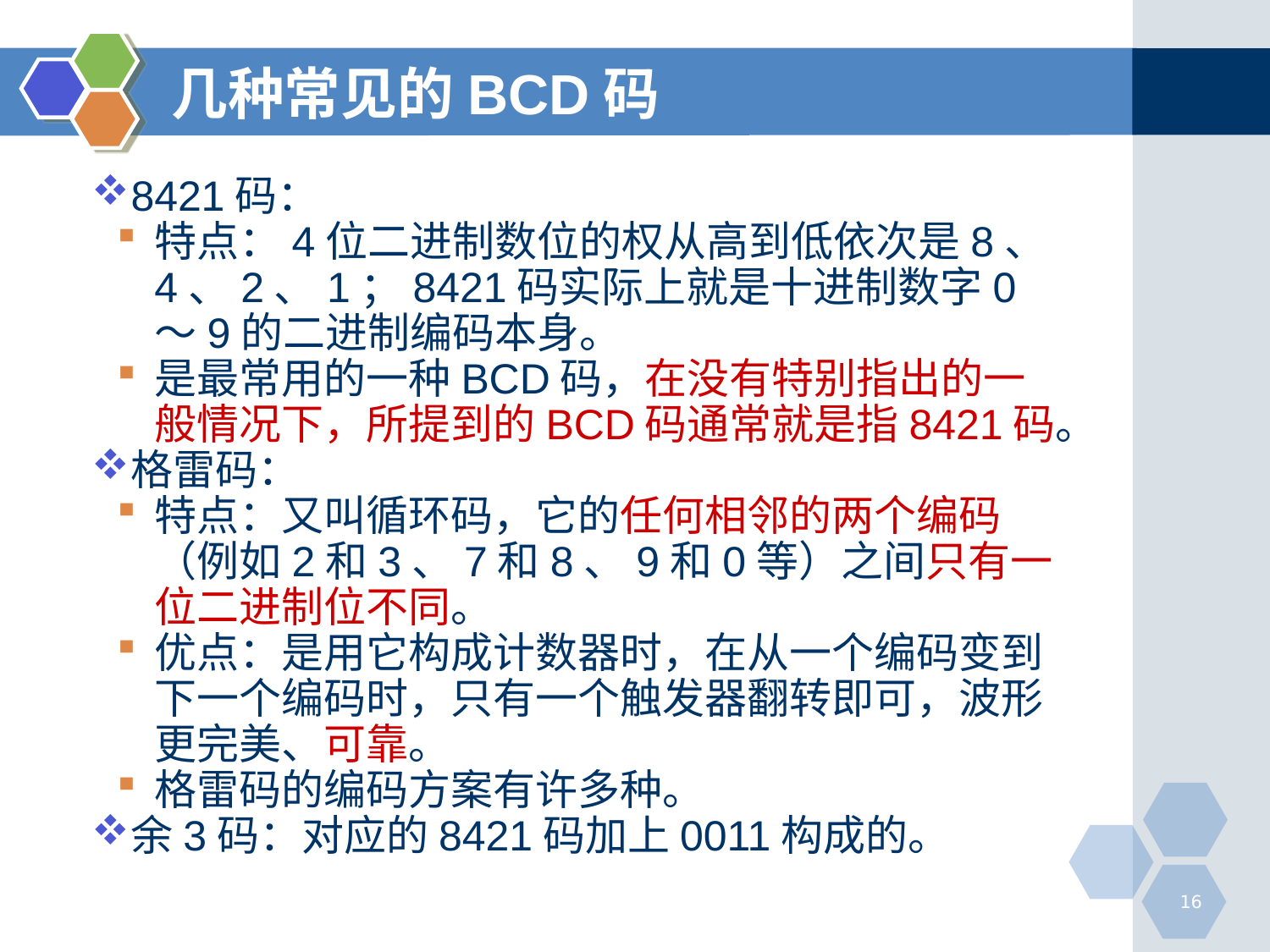

# 几种常见的BCD码
8421码：
特点：4位二进制数位的权从高到低依次是8、4、2、1；8421码实际上就是十进制数字0～9的二进制编码本身。
是最常用的一种BCD码，在没有特别指出的一般情况下，所提到的BCD码通常就是指8421码。
格雷码：
特点：又叫循环码，它的任何相邻的两个编码（例如2和3、7和8、9和0等）之间只有一位二进制位不同。
优点：是用它构成计数器时，在从一个编码变到下一个编码时，只有一个触发器翻转即可，波形更完美、可靠。
格雷码的编码方案有许多种。
余3码：对应的8421码加上0011构成的。
16